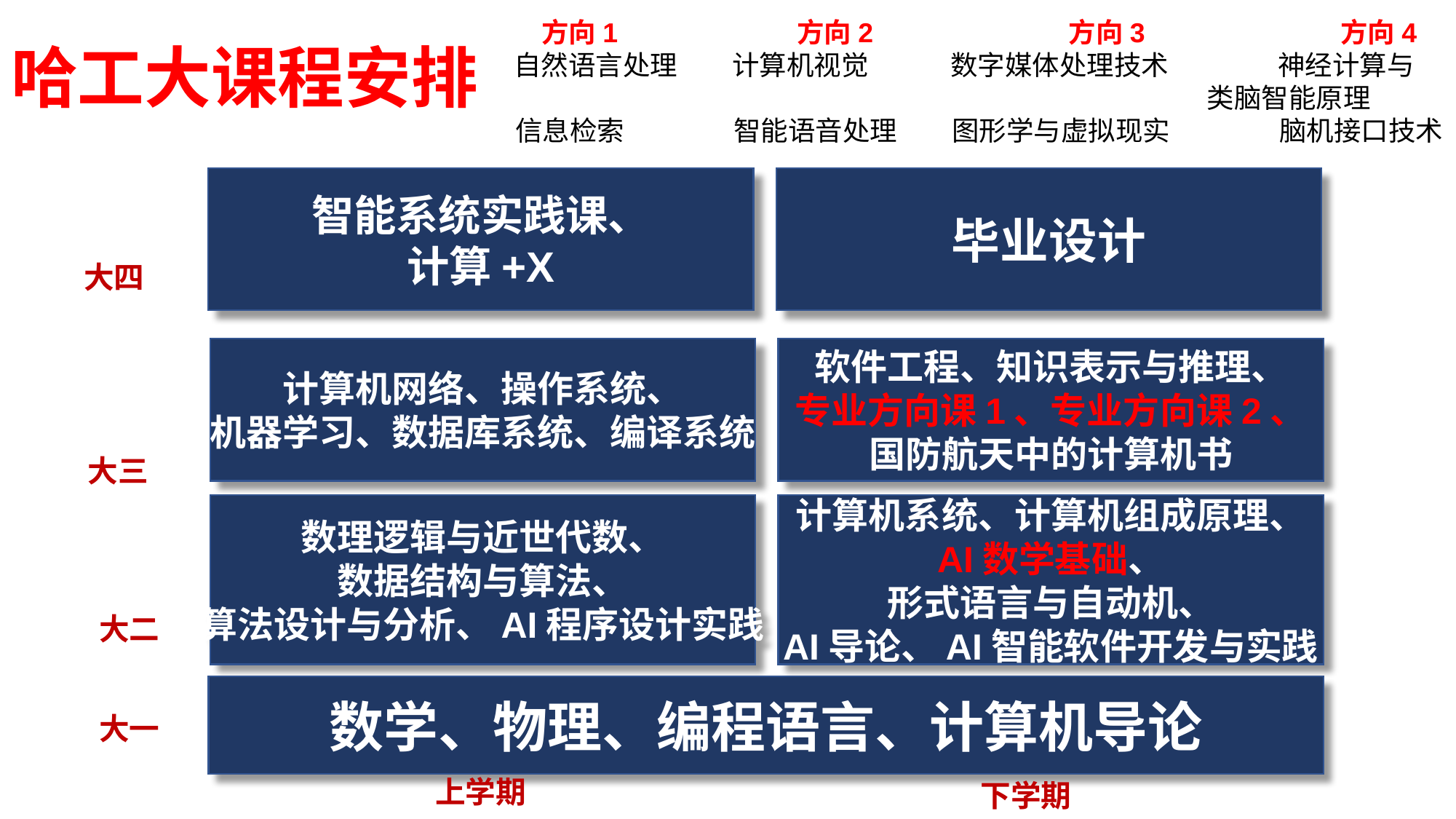

方向1       	    方向2	           方向3	                  方向4
自然语言处理	计算机视觉	数字媒体处理技术	神经计算与
                                                                                                   类脑智能原理
信息检索	智能语音处理	图形学与虚拟现实	脑机接口技术
哈工大课程安排
毕业设计
智能系统实践课、
计算+X
大四
软件工程、知识表示与推理、
专业方向课1、专业方向课2、
国防航天中的计算机书
计算机网络、操作系统、
机器学习、数据库系统、编译系统
大三
计算机系统、计算机组成原理、
AI数学基础、
形式语言与自动机、
AI导论、AI智能软件开发与实践
数理逻辑与近世代数、
数据结构与算法、
算法设计与分析、AI程序设计实践
大二
数学、物理、编程语言、计算机导论
大一
上学期
下学期